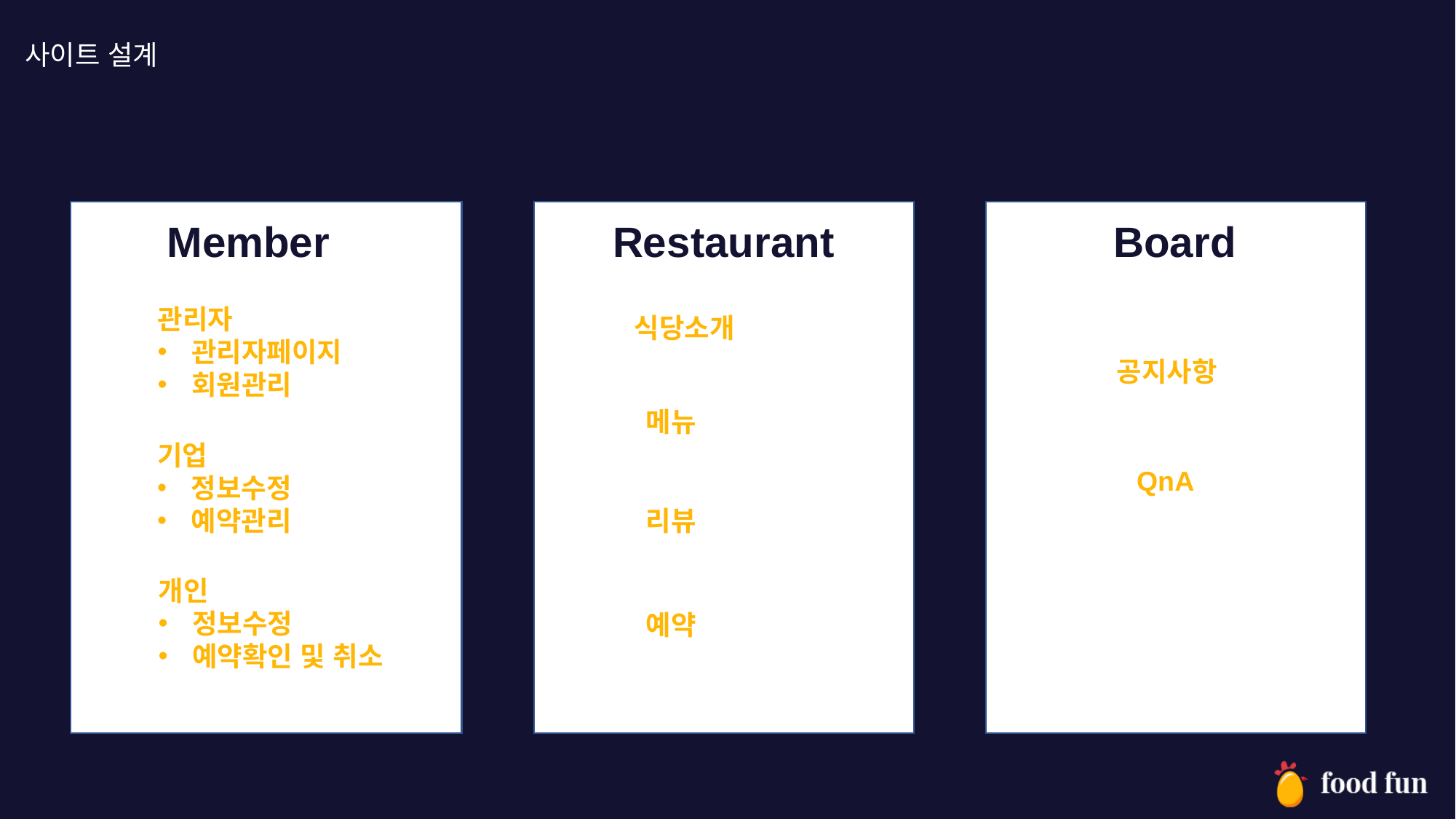

사이트 설계

Member
Restaurant
Board
관리자
관리자페이지
회원관리
식당소개
공지사항
메뉴
기업
정보수정
예약관리
QnA
리뷰
개인
정보수정
예약확인 및 취소
예약